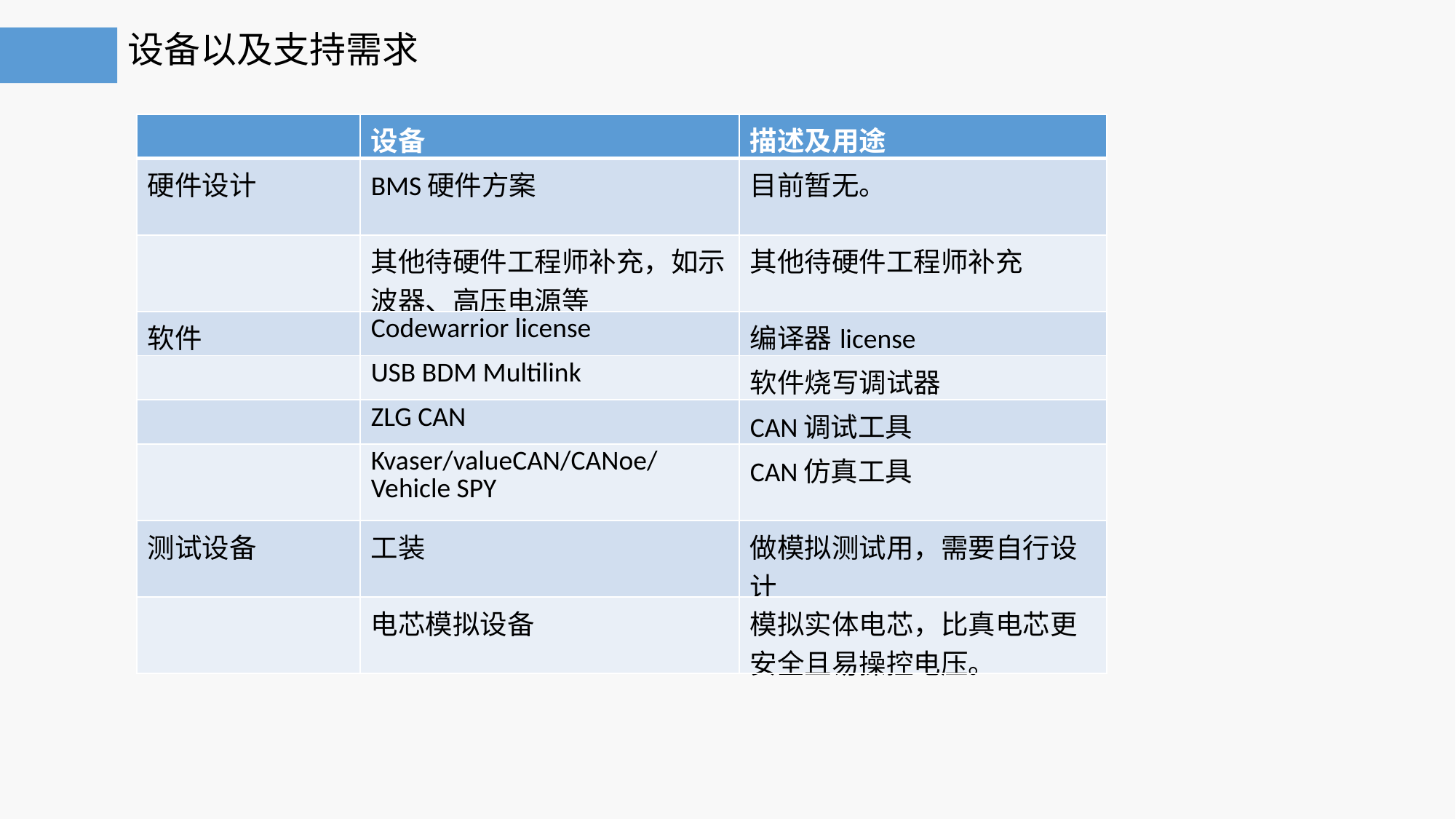

设备以及支持需求

|  | 设备 | 描述及用途 |
| --- | --- | --- |
| 硬件设计 | BMS硬件方案 | 目前暂无。 |
|  | 其他待硬件工程师补充，如示波器、高压电源等 | 其他待硬件工程师补充 |
| 软件 | Codewarrior license | 编译器license |
|  | USB BDM Multilink | 软件烧写调试器 |
|  | ZLG CAN | CAN调试工具 |
|  | Kvaser/valueCAN/CANoe/Vehicle SPY | CAN仿真工具 |
| 测试设备 | 工装 | 做模拟测试用，需要自行设计 |
|  | 电芯模拟设备 | 模拟实体电芯，比真电芯更安全且易操控电压。 |